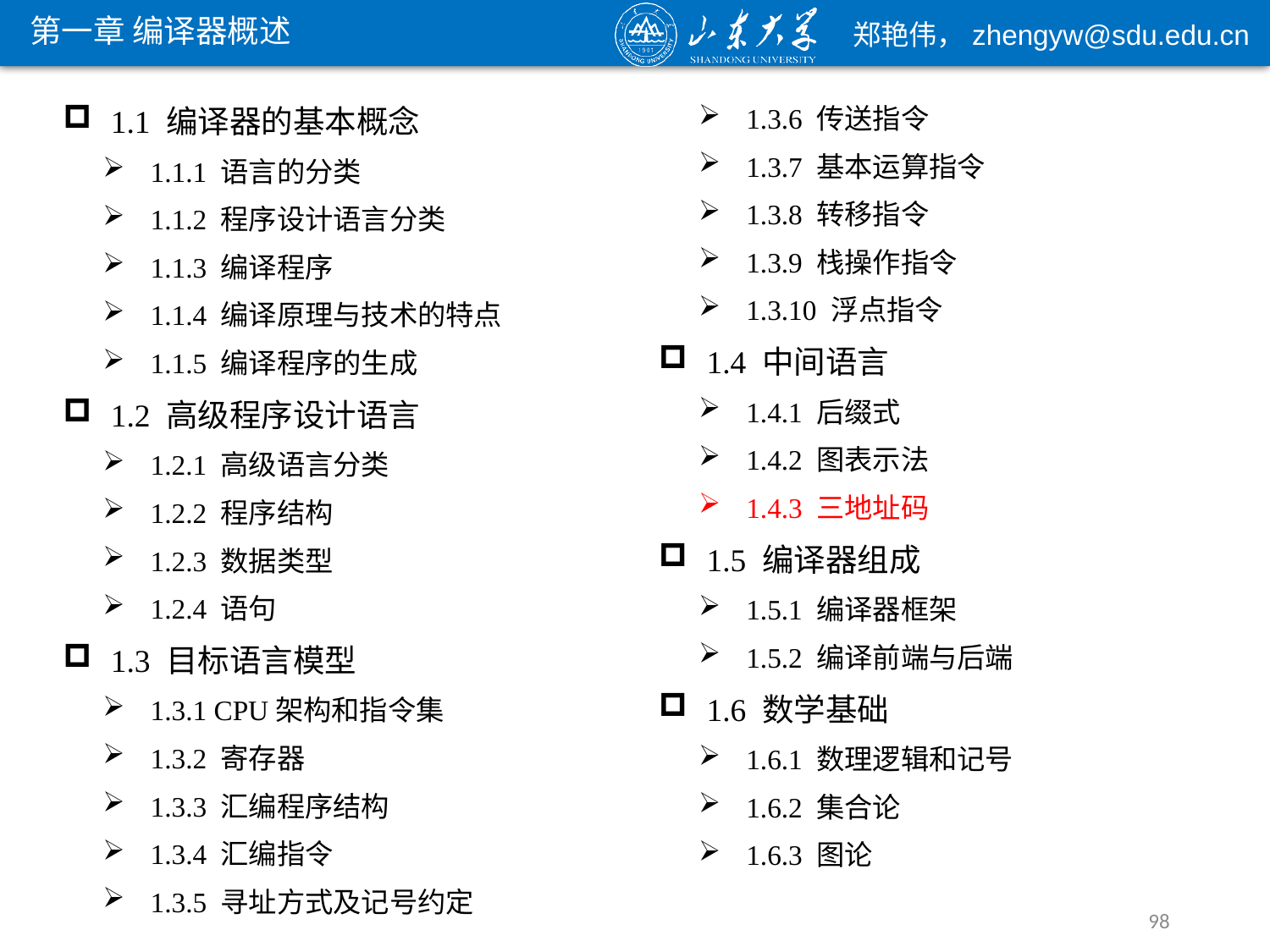

第一章 编译器概述
1.1 编译器的基本概念
1.1.1 语言的分类
1.1.2 程序设计语言分类
1.1.3 编译程序
1.1.4 编译原理与技术的特点
1.1.5 编译程序的生成
1.2 高级程序设计语言
1.2.1 高级语言分类
1.2.2 程序结构
1.2.3 数据类型
1.2.4 语句
1.3 目标语言模型
1.3.1 CPU架构和指令集
1.3.2 寄存器
1.3.3 汇编程序结构
1.3.4 汇编指令
1.3.5 寻址方式及记号约定
1.3.6 传送指令
1.3.7 基本运算指令
1.3.8 转移指令
1.3.9 栈操作指令
1.3.10 浮点指令
1.4 中间语言
1.4.1 后缀式
1.4.2 图表示法
1.4.3 三地址码
1.5 编译器组成
1.5.1 编译器框架
1.5.2 编译前端与后端
1.6 数学基础
1.6.1 数理逻辑和记号
1.6.2 集合论
1.6.3 图论
98